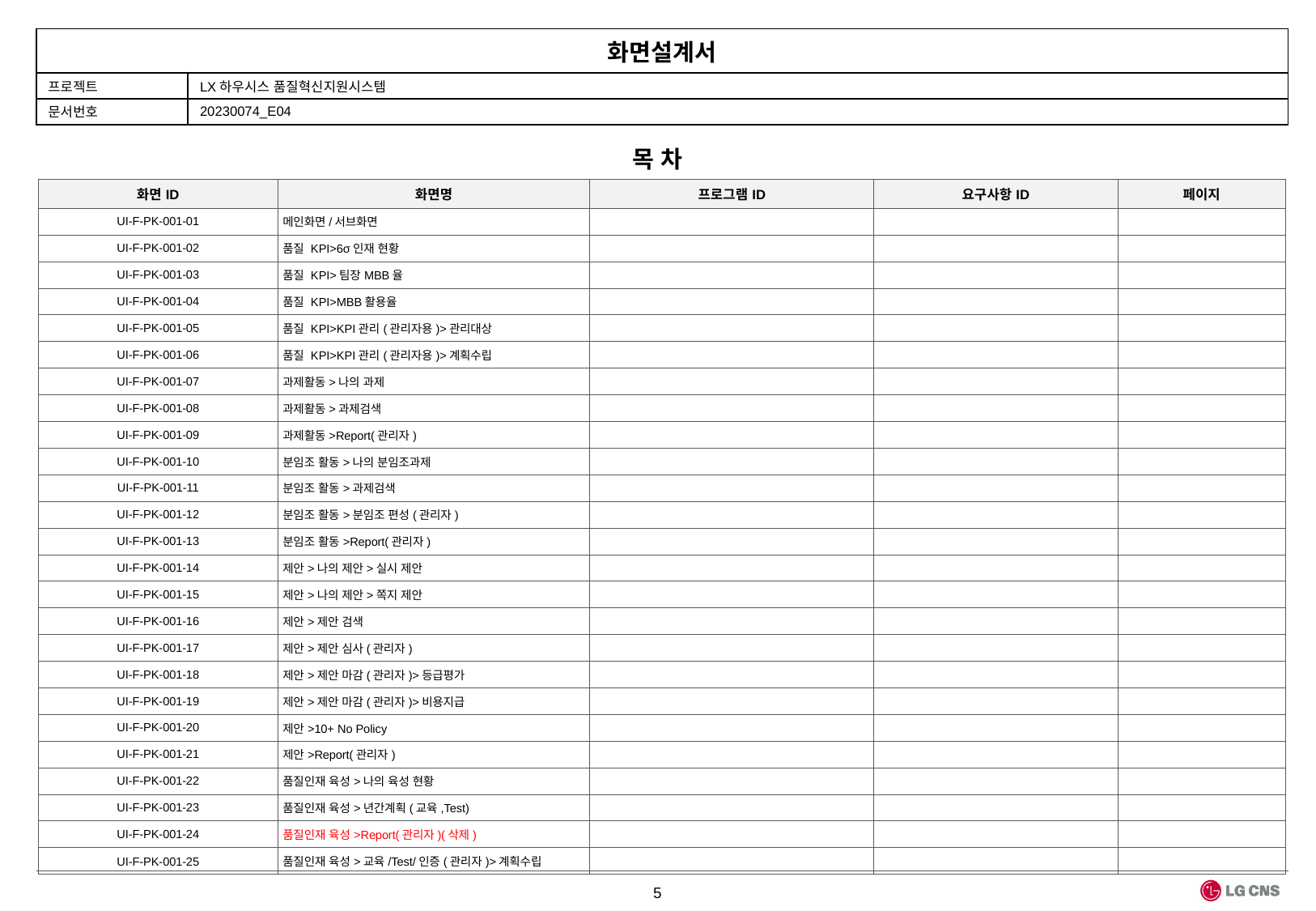

목 차
| 화면ID | 화면명 | 프로그램ID | 요구사항ID | 페이지 |
| --- | --- | --- | --- | --- |
| UI-F-PK-001-01 | 메인화면/서브화면 |  |  |  |
| UI-F-PK-001-02 | 품질 KPI>6σ인재 현황 |  |  |  |
| UI-F-PK-001-03 | 품질 KPI>팀장MBB율 |  |  |  |
| UI-F-PK-001-04 | 품질 KPI>MBB활용율 |  |  |  |
| UI-F-PK-001-05 | 품질 KPI>KPI관리(관리자용)>관리대상 |  |  |  |
| UI-F-PK-001-06 | 품질 KPI>KPI관리(관리자용)>계획수립 |  |  |  |
| UI-F-PK-001-07 | 과제활동>나의 과제 |  |  |  |
| UI-F-PK-001-08 | 과제활동>과제검색 |  |  |  |
| UI-F-PK-001-09 | 과제활동>Report(관리자) |  |  |  |
| UI-F-PK-001-10 | 분임조 활동>나의 분임조과제 |  |  |  |
| UI-F-PK-001-11 | 분임조 활동>과제검색 |  |  |  |
| UI-F-PK-001-12 | 분임조 활동>분임조 편성(관리자) |  |  |  |
| UI-F-PK-001-13 | 분임조 활동>Report(관리자) |  |  |  |
| UI-F-PK-001-14 | 제안>나의 제안>실시 제안 |  |  |  |
| UI-F-PK-001-15 | 제안>나의 제안>쪽지 제안 |  |  |  |
| UI-F-PK-001-16 | 제안>제안 검색 |  |  |  |
| UI-F-PK-001-17 | 제안>제안 심사(관리자) |  |  |  |
| UI-F-PK-001-18 | 제안>제안 마감(관리자)>등급평가 |  |  |  |
| UI-F-PK-001-19 | 제안>제안 마감(관리자)>비용지급 |  |  |  |
| UI-F-PK-001-20 | 제안>10+ No Policy |  |  |  |
| UI-F-PK-001-21 | 제안>Report(관리자) |  |  |  |
| UI-F-PK-001-22 | 품질인재 육성>나의 육성 현황 |  |  |  |
| UI-F-PK-001-23 | 품질인재 육성>년간계획(교육,Test) |  |  |  |
| UI-F-PK-001-24 | 품질인재 육성>Report(관리자)(삭제) |  |  |  |
| UI-F-PK-001-25 | 품질인재 육성>교육/Test/인증(관리자)>계획수립 |  |  |  |